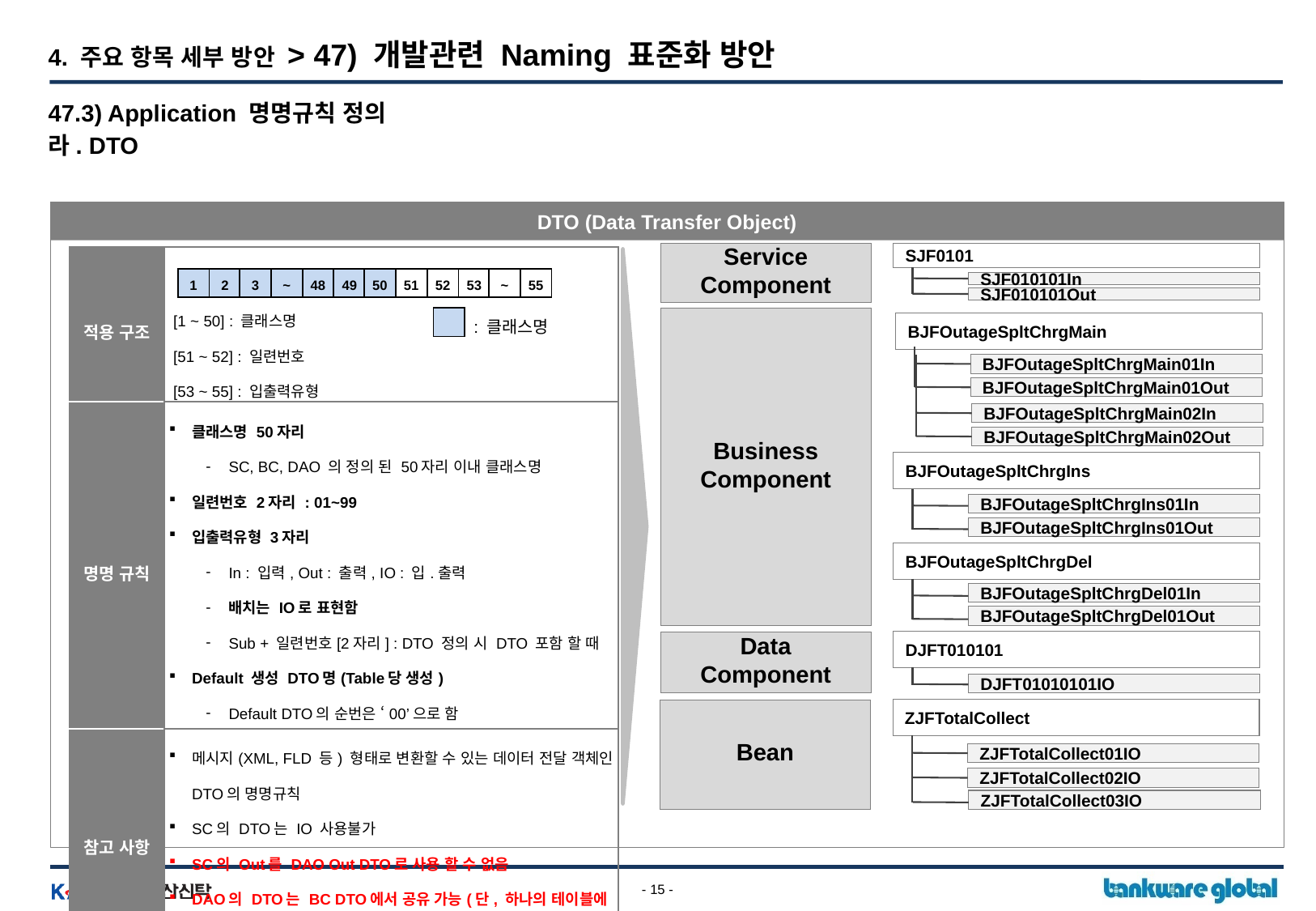

4. 주요 항목 세부 방안 > 47) 개발관련 Naming 표준화 방안
47.3) Application 명명규칙 정의
라. DTO

DTO (Data Transfer Object)
SJF0101
Service
Component
SJF010101In
SJF010101Out
| 적용 구조 | [1 ~ 50] : 클래스명 [51 ~ 52] : 일련번호 [53 ~ 55] : 입출력유형 |
| --- | --- |
| 명명 규칙 | 클래스명 50자리 SC, BC, DAO 의 정의 된 50자리 이내 클래스명 일련번호 2자리 : 01~99 입출력유형 3자리 In : 입력, Out : 출력, IO : 입.출력 배치는 IO로 표현함 Sub + 일련번호[2자리] : DTO 정의 시 DTO 포함 할 때 Default 생성 DTO명(Table당 생성) Default DTO의 순번은 ‘00’으로 함 |
| 참고 사항 | 메시지(XML, FLD 등) 형태로 변환할 수 있는 데이터 전달 객체인 DTO의 명명규칙 SC의 DTO는 IO 사용불가 SC의 Out를 DAO Out DTO로 사용 할 수 없음 DAO의 DTO는 BC DTO에서 공유 가능(단, 하나의 테이블에 해당하는 DTO일 경우만 가능) |
1
2
3
~
48
49
50
51
52
53
~
55
: 클래스명

Business
Component
BJFOutageSpltChrgMain
BJFOutageSpltChrgMain01In
BJFOutageSpltChrgMain01Out
BJFOutageSpltChrgMain02In
BJFOutageSpltChrgMain02Out
BJFOutageSpltChrgIns
BJFOutageSpltChrgIns01In

BJFOutageSpltChrgIns01Out
BJFOutageSpltChrgDel
BJFOutageSpltChrgDel01In
BJFOutageSpltChrgDel01Out
DJFT010101
Data
Component
DJFT01010101IO
ZJFTotalCollect
Bean
ZJFTotalCollect01IO
ZJFTotalCollect02IO
ZJFTotalCollect03IO